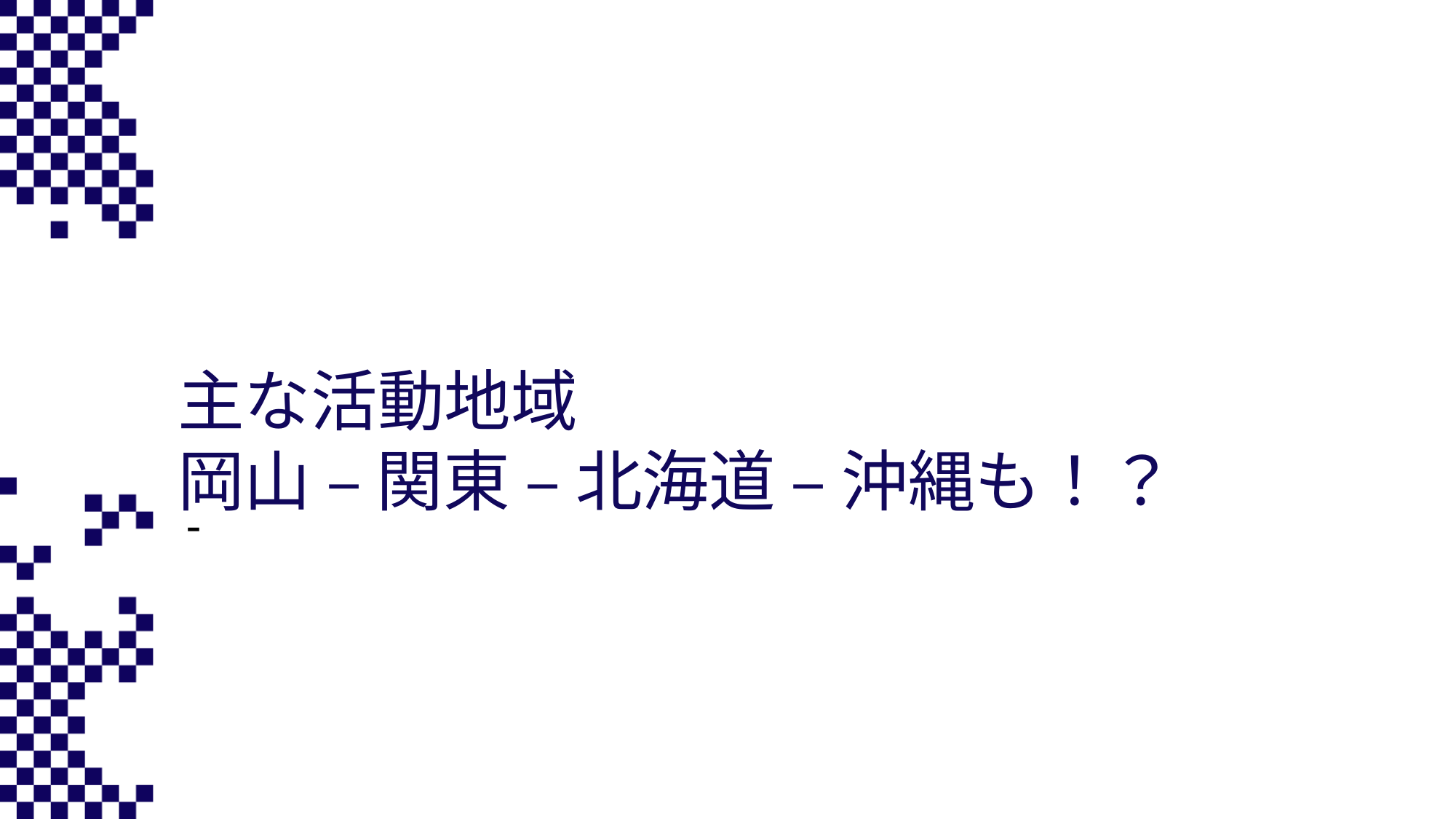

# 主な活動地域 岡山 – 関東 – 北海道 – 沖縄も！？
-